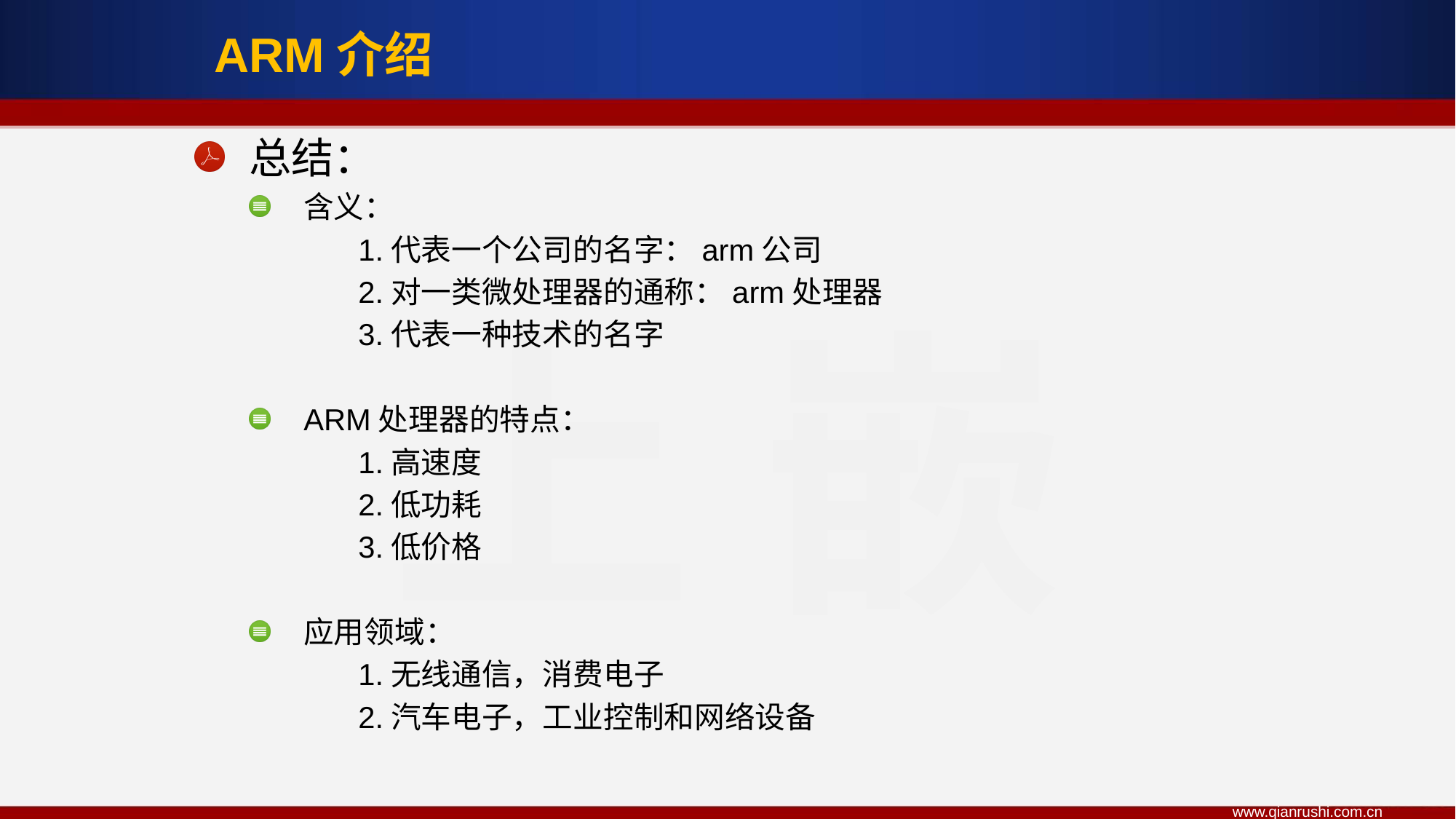

ARM介绍
总结：
含义：
	1.代表一个公司的名字：arm公司
	2.对一类微处理器的通称：arm处理器
	3.代表一种技术的名字

ARM处理器的特点：
	1.高速度
	2.低功耗
	3.低价格

应用领域：
	1.无线通信，消费电子
	2.汽车电子，工业控制和网络设备